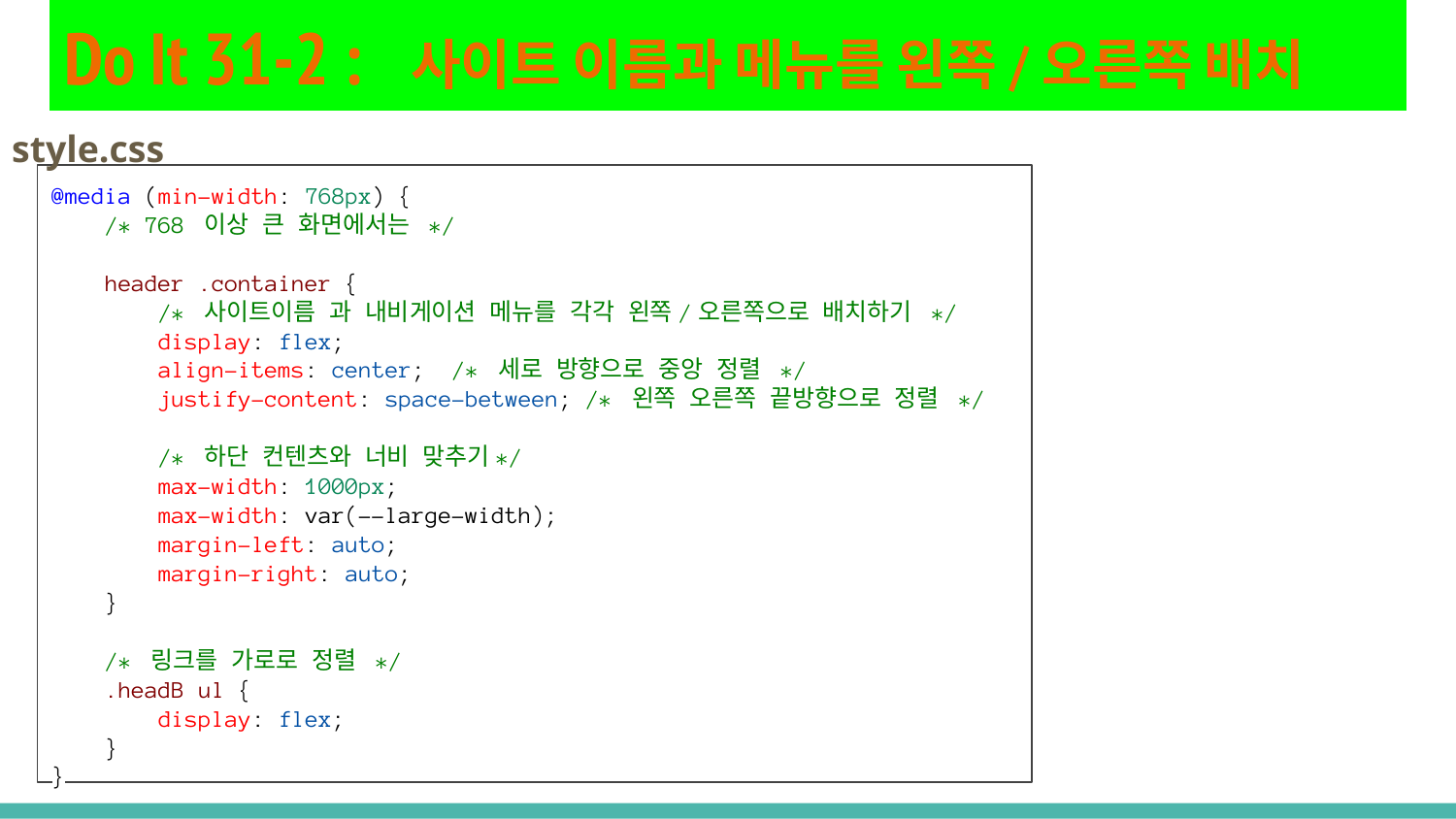

# Do It 31-2 :  사이트 이름과 메뉴를 왼쪽/오른쪽 배치
style.css
@media (min-width: 768px) {
    /* 768 이상 큰 화면에서는 */

    header .container {
        /* 사이트이름 과 내비게이션 메뉴를 각각 왼쪽/오른쪽으로 배치하기 */
        display: flex;
        align-items: center;  /* 세로 방향으로 중앙 정렬 */
        justify-content: space-between; /* 왼쪽 오른쪽 끝방향으로 정렬 */

        /* 하단 컨텐츠와 너비 맞추기*/
        max-width: 1000px;
        max-width: var(--large-width);
        margin-left: auto;
        margin-right: auto;
    }

    /* 링크를 가로로 정렬 */
    .headB ul {
        display: flex;
    }
}